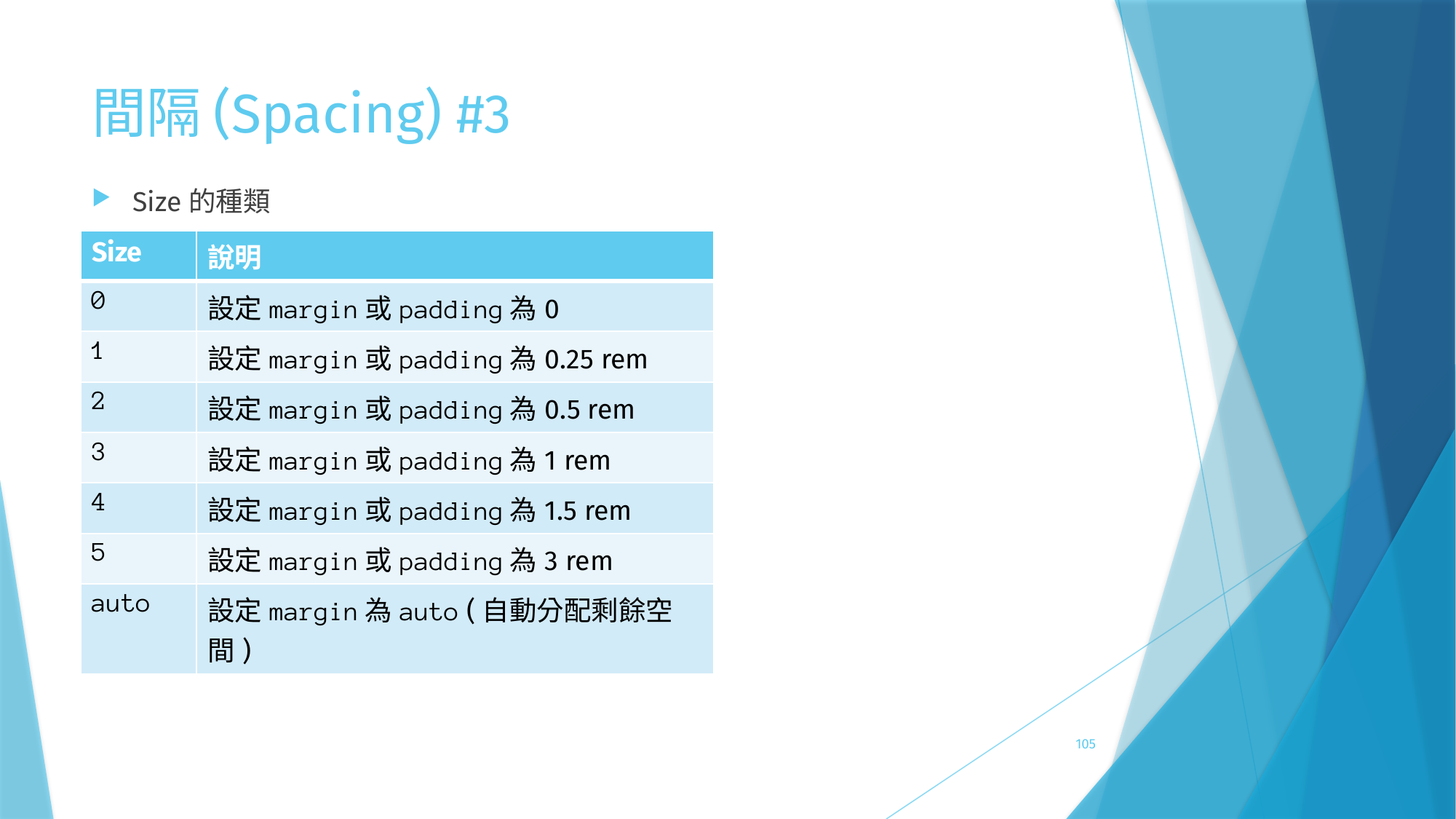

# 間隔(Spacing) #3
Size的種類

| Size | 說明 |
| --- | --- |
| 0 | 設定margin或padding為0 |
| 1 | 設定margin或padding為0.25 rem |
| 2 | 設定margin或padding為0.5 rem |
| 3 | 設定margin或padding為1 rem |
| 4 | 設定margin或padding為1.5 rem |
| 5 | 設定margin或padding為3 rem |
| auto | 設定margin為auto (自動分配剩餘空間) |
105